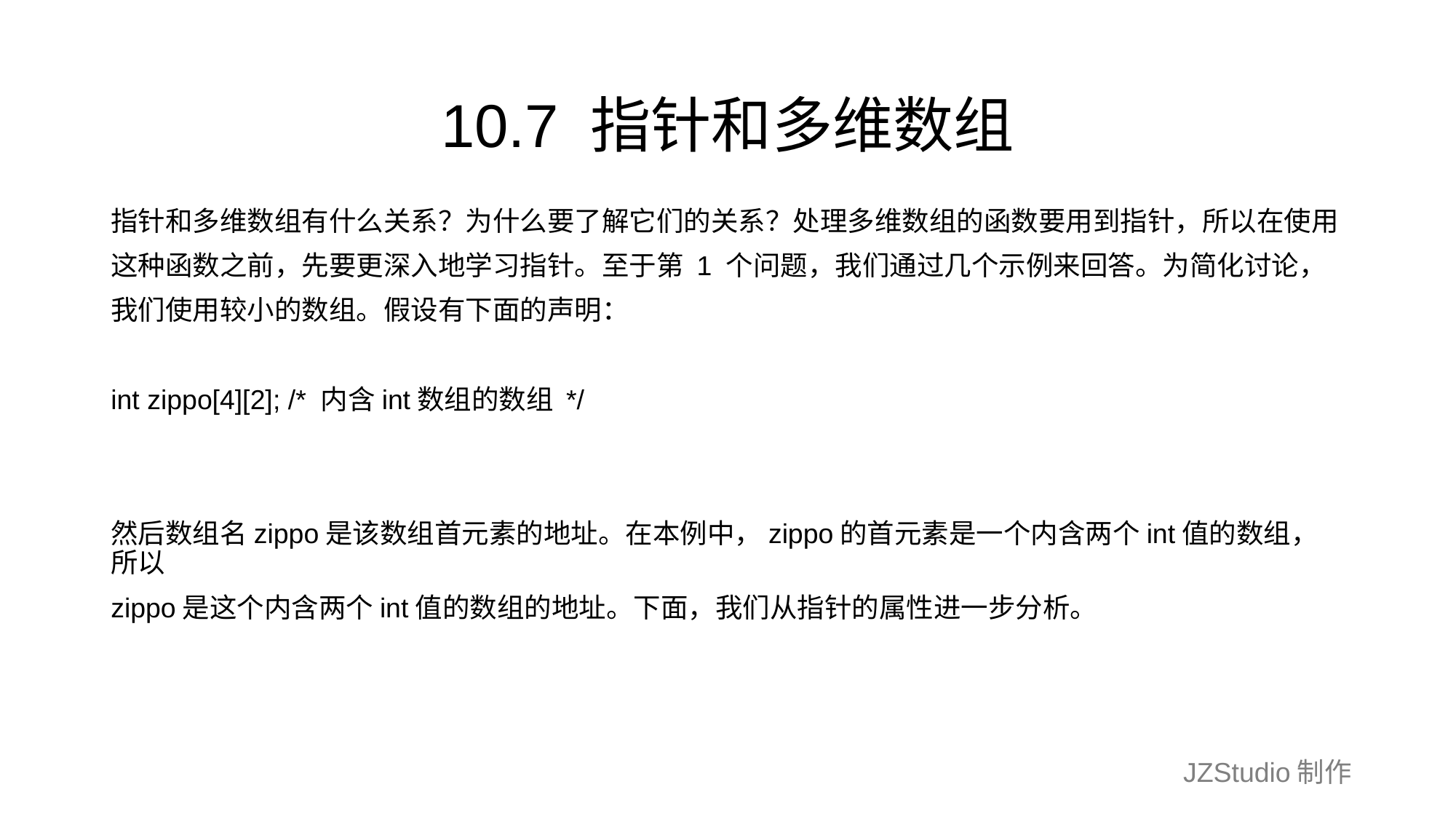

# 10.7 指针和多维数组
指针和多维数组有什么关系？为什么要了解它们的关系？处理多维数组的函数要用到指针，所以在使用
这种函数之前，先要更深入地学习指针。至于第 1 个问题，我们通过几个示例来回答。为简化讨论，
我们使用较小的数组。假设有下面的声明：

int zippo[4][2]; /* 内含int数组的数组 */

然后数组名zippo是该数组首元素的地址。在本例中，zippo的首元素是一个内含两个int值的数组，所以
zippo是这个内含两个int值的数组的地址。下面，我们从指针的属性进一步分析。